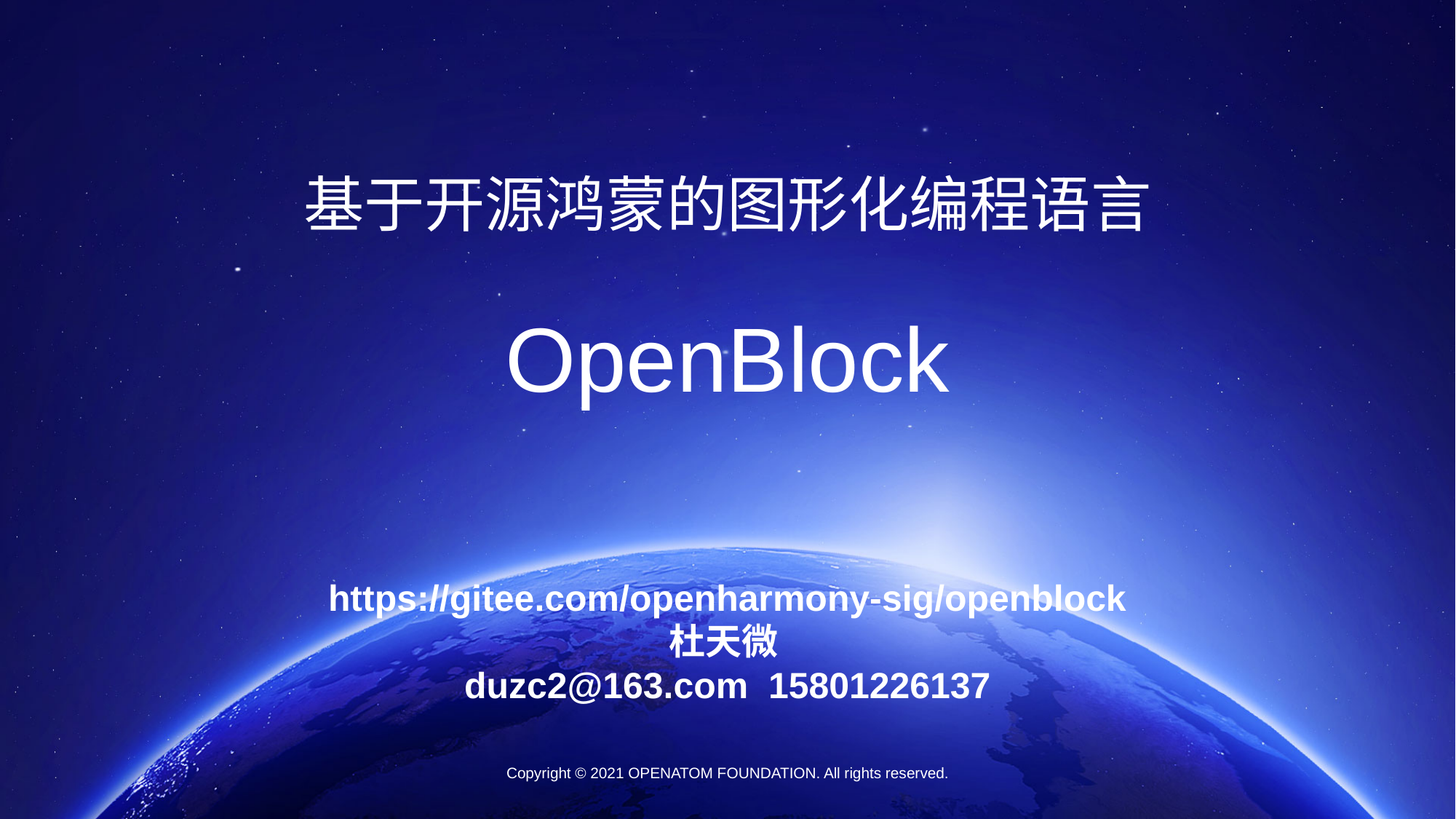

基于开源鸿蒙的图形化编程语言
OpenBlock
https://gitee.com/openharmony-sig/openblock
杜天微
duzc2@163.com  15801226137
Copyright © 2021 OPENATOM FOUNDATION. All rights reserved.